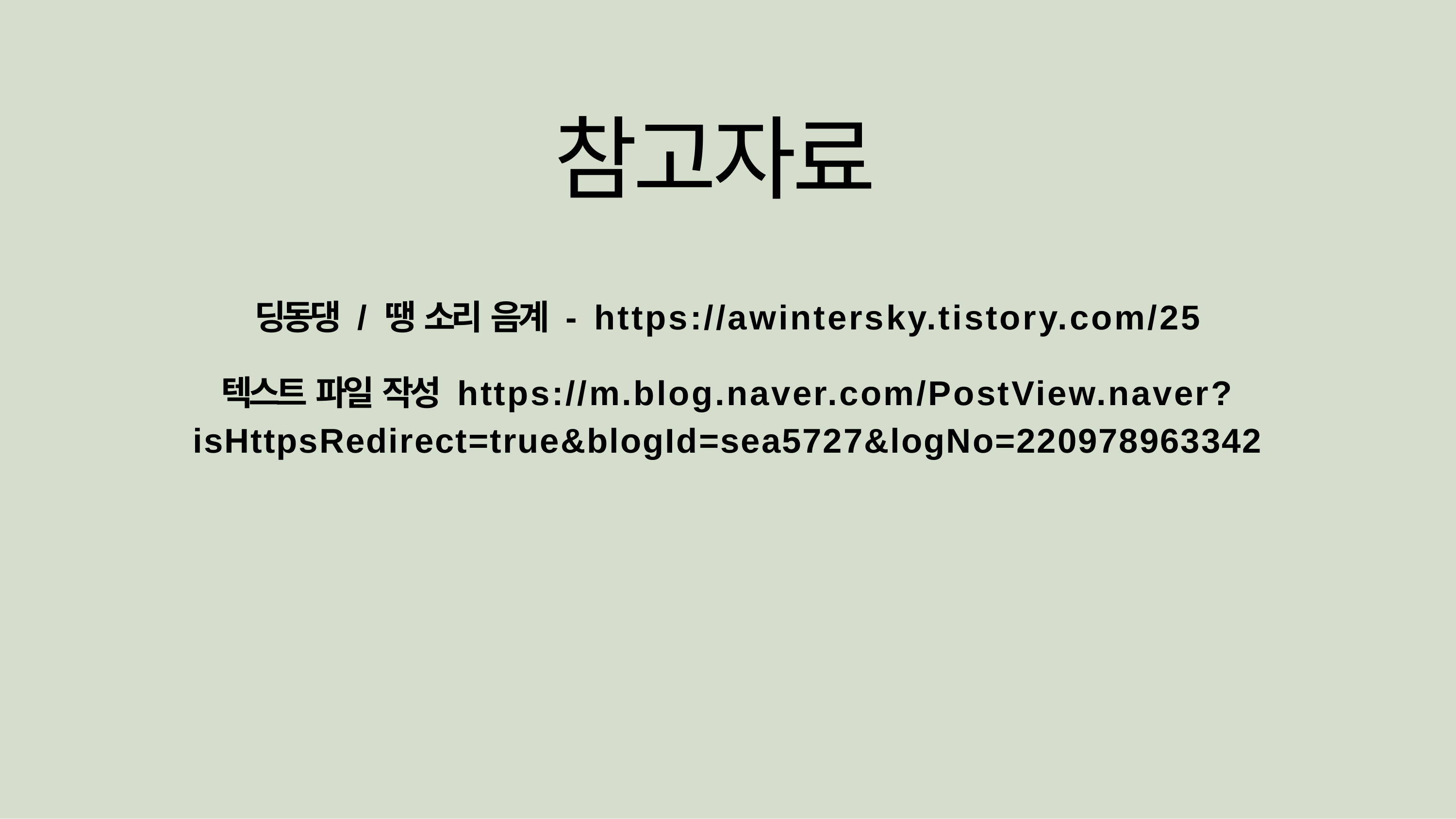

# 참고자료
딩동댕 / 땡 소리 음계 - https://awintersky.tistory.com/25

텍스트 파일 작성 https://m.blog.naver.com/PostView.naver? isHttpsRedirect=true&blogId=sea5727&logNo=220978963342